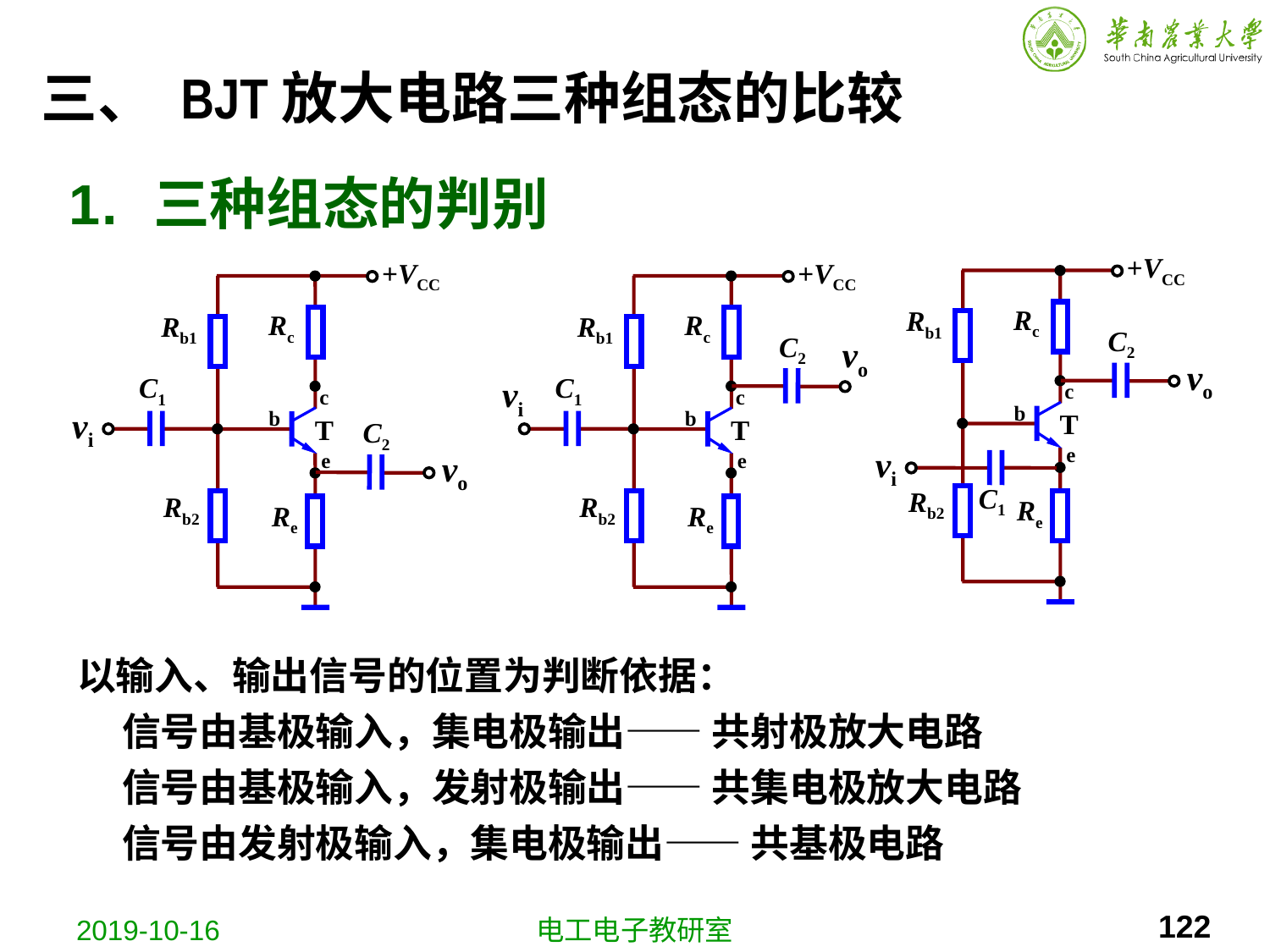

# 三、 BJT放大电路三种组态的比较
三种组态的判别

+VCC

Rc
Rb1

C2
vo

c
b

T

e
vi

C1

Rb2
Re

+VCC

Rc
Rb1

C1

c
vi
b

T
C2
vo

e

Rb2
Re

+VCC

Rc
Rb1

C2
vo

C1
vi

c

b

T

e

Rb2
Re

以输入、输出信号的位置为判断依据：
    信号由基极输入，集电极输出—— 共射极放大电路
    信号由基极输入，发射极输出—— 共集电极放大电路
    信号由发射极输入，集电极输出—— 共基极电路
122
2019-10-16
电工电子教研室